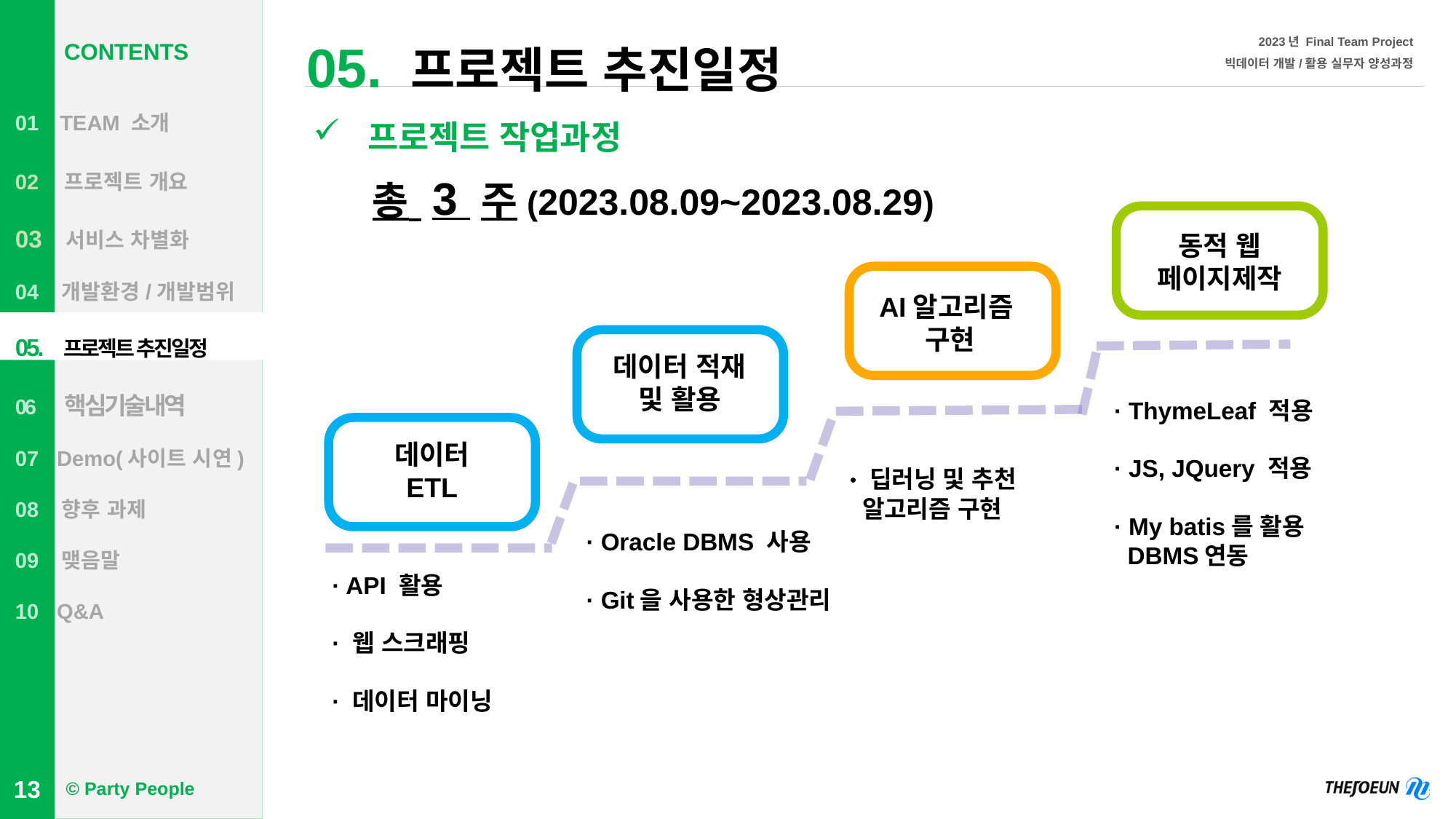

# 05. 프로젝트 추진일정
CONTENTS
01.  TEAM 소개
02.  프로젝트 개요
03   서비스 차별화
04   개발환경/개발범위
05.   프로젝트 추진일정
06.   핵심기술내역
07   Demo(사이트 시연)
08   향후 과제
09   맺음말
10   Q&A
프로젝트 작업과정
총 3 주(2023.08.09~2023.08.29)

동적 웹
페이지제작

AI알고리즘
구현

데이터 적재 및 활용

· ThymeLeaf 적용

· JS, JQuery 적용

· My batis를 활용
  DBMS연동

· Oracle DBMS 사용

· Git을 사용한 형상관리

데이터
ETL
· API 활용

· 웹 스크래핑

· 데이터 마이닝

· 딥러닝 및 추천
 알고리즘 구현
13